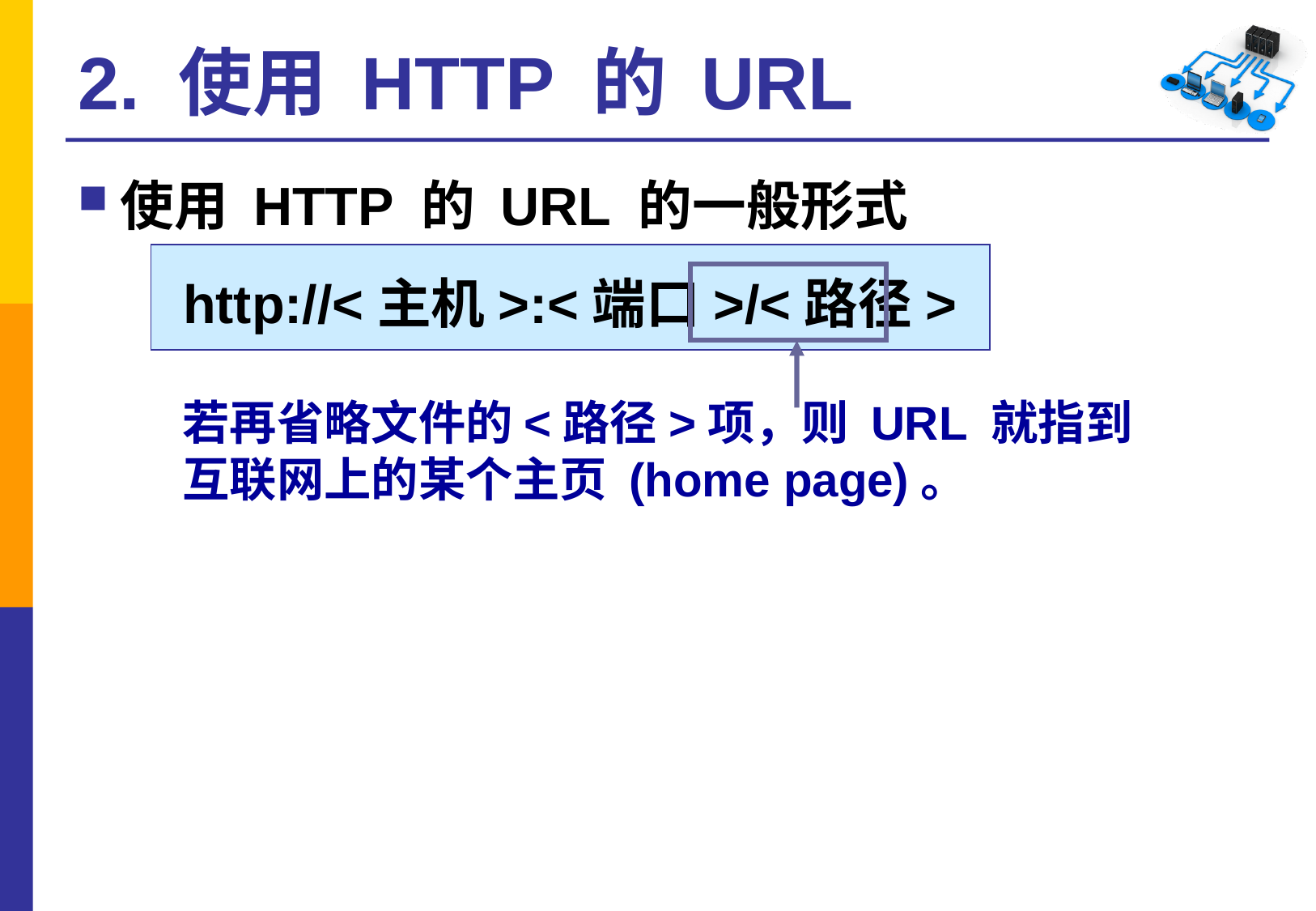

# 2. 使用 HTTP 的 URL
使用 HTTP 的 URL 的一般形式
       http://<主机>:<端口>/<路径>

若再省略文件的<路径>项，则 URL 就指到互联网上的某个主页 (home page)。